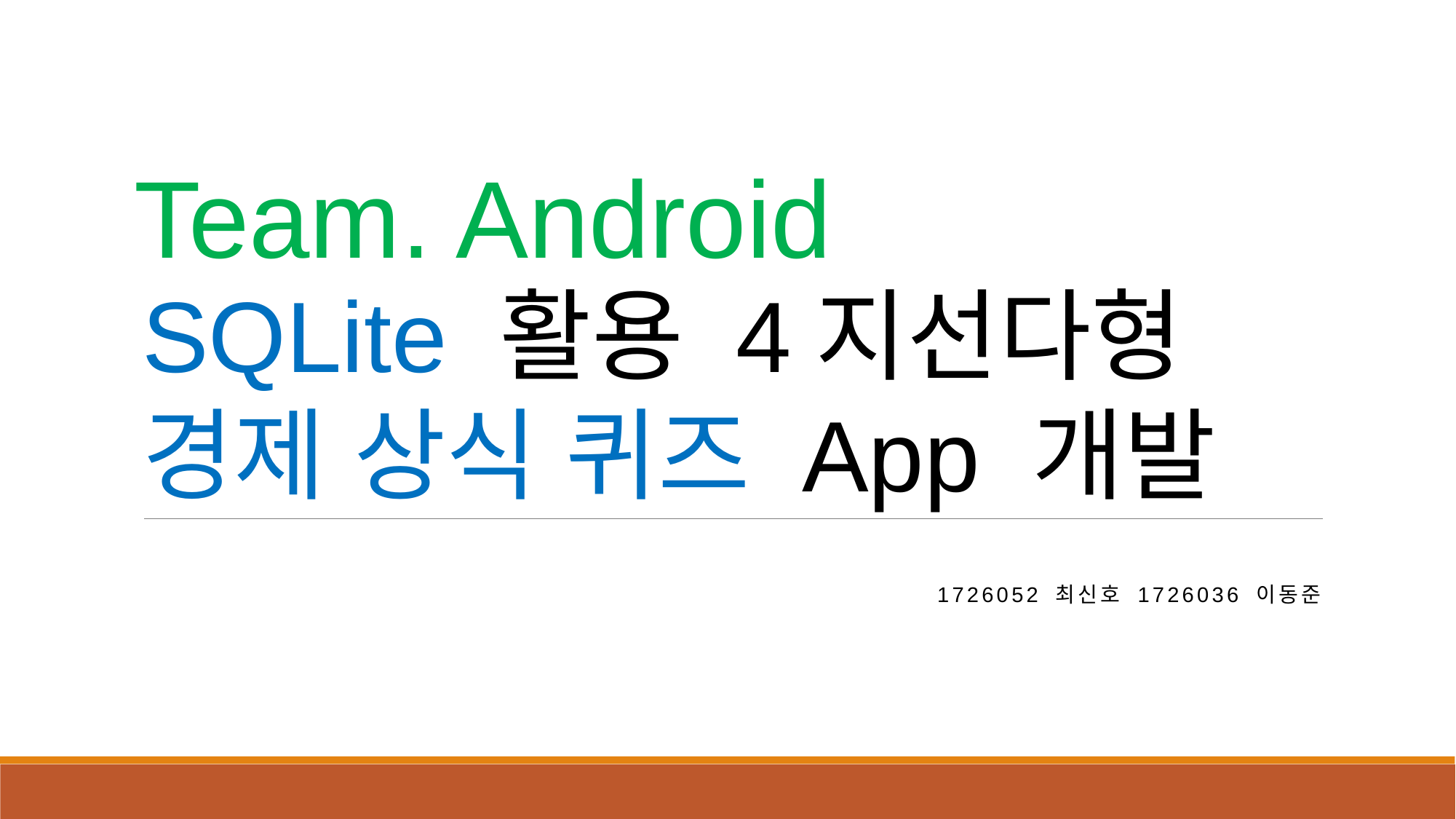

Team. Android
SQLite 활용 4지선다형
경제 상식 퀴즈 App 개발

1726052 최신호 1726036 이동준